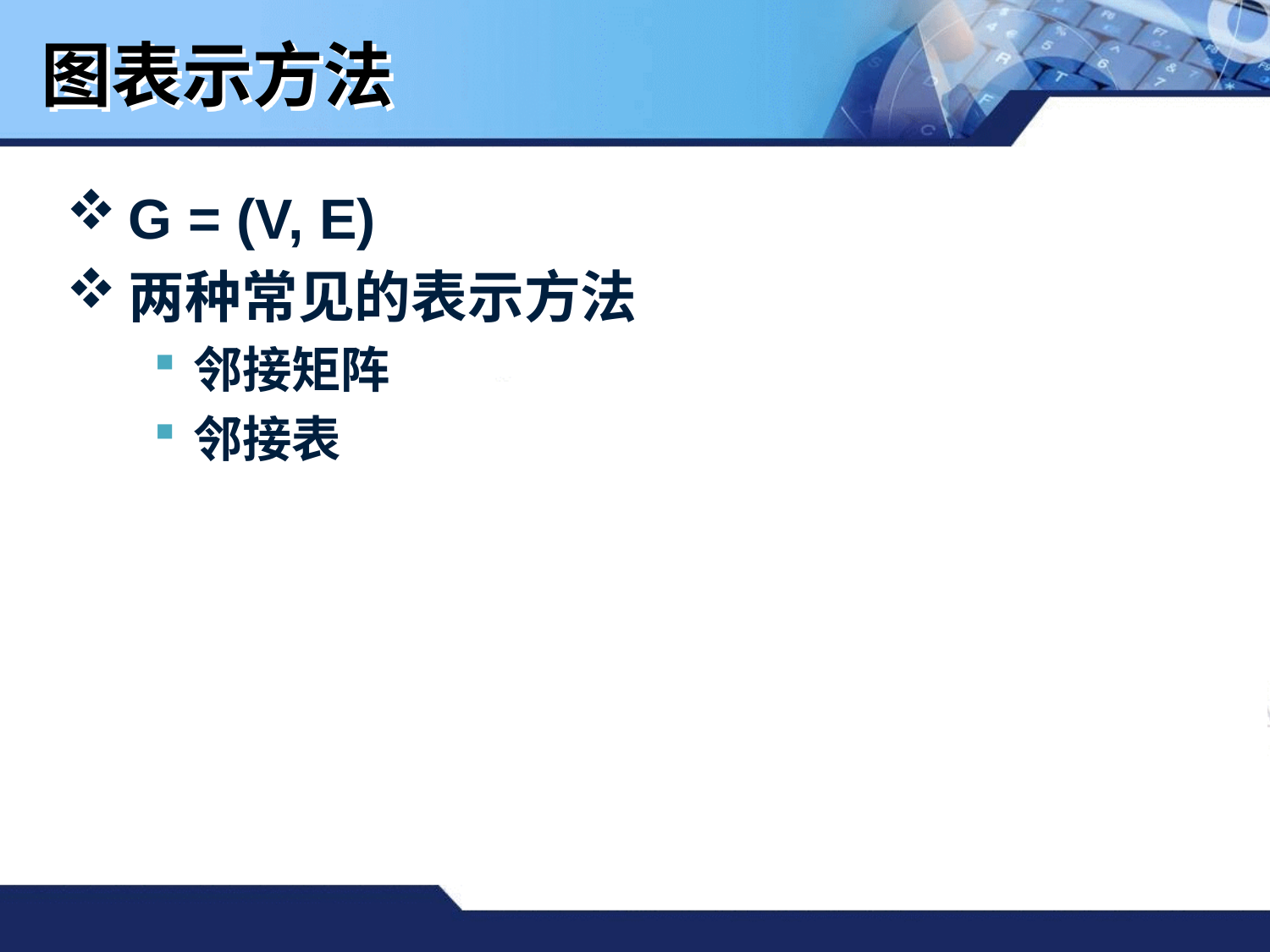

# 图表示方法
G = (V, E)
两种常见的表示方法
邻接矩阵
邻接表